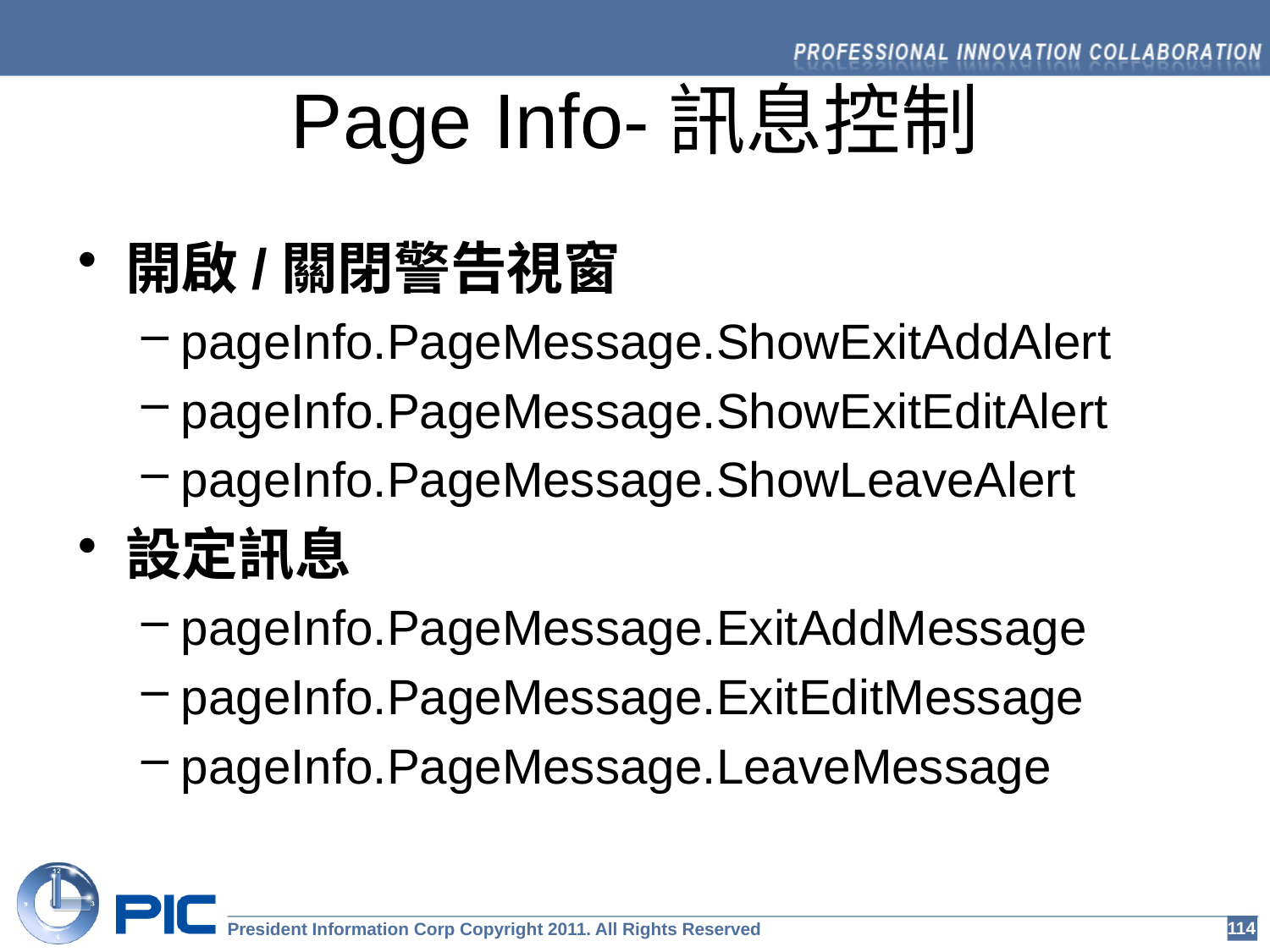

# Page Info-訊息控制
開啟/關閉警告視窗
pageInfo.PageMessage.ShowExitAddAlert
pageInfo.PageMessage.ShowExitEditAlert
pageInfo.PageMessage.ShowLeaveAlert
設定訊息
pageInfo.PageMessage.ExitAddMessage
pageInfo.PageMessage.ExitEditMessage
pageInfo.PageMessage.LeaveMessage